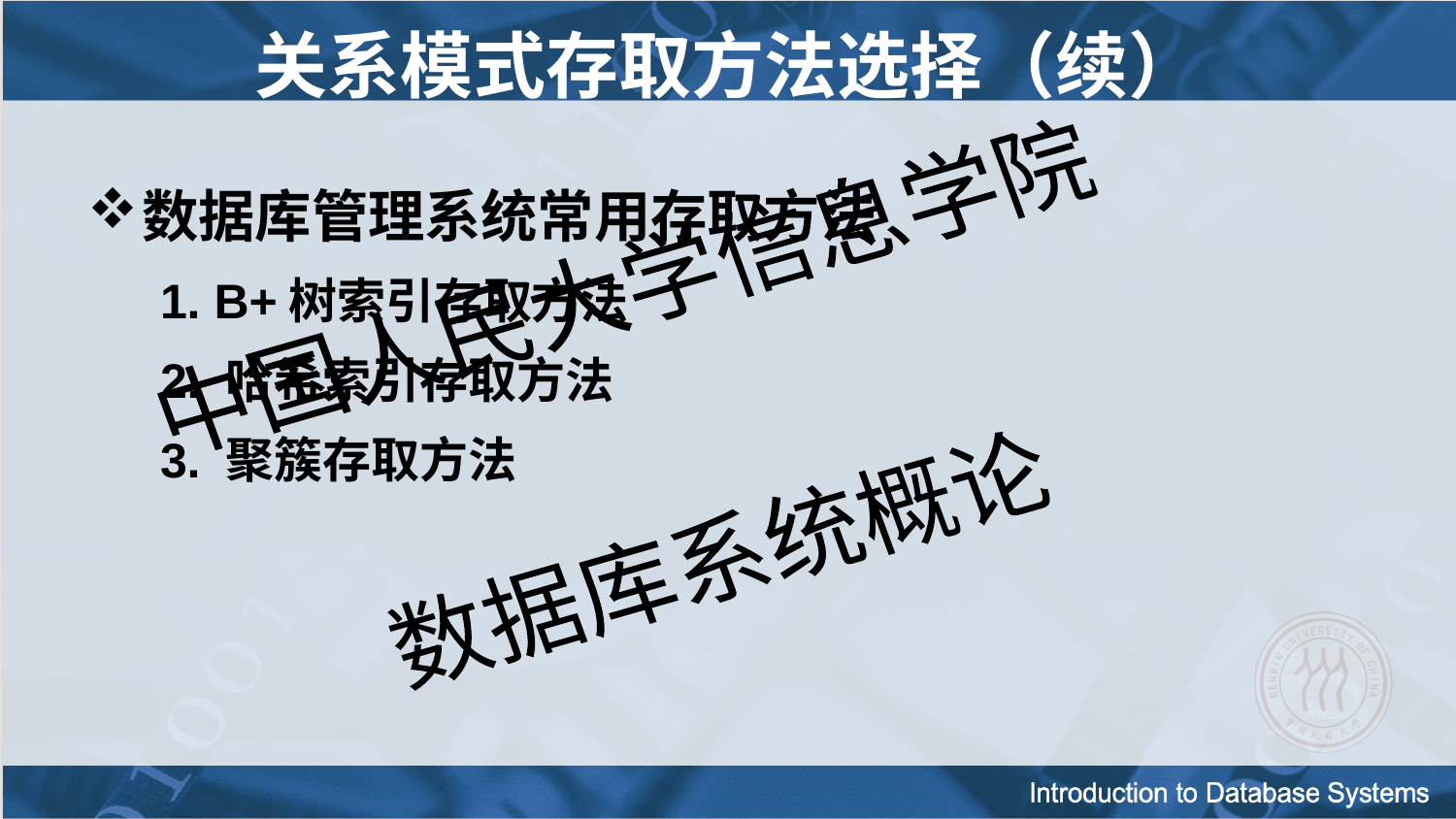

关系模式存取方法选择（续）
数据库管理系统常用存取方法
1. B+树索引存取方法
2. 哈希索引存取方法
3. 聚簇存取方法